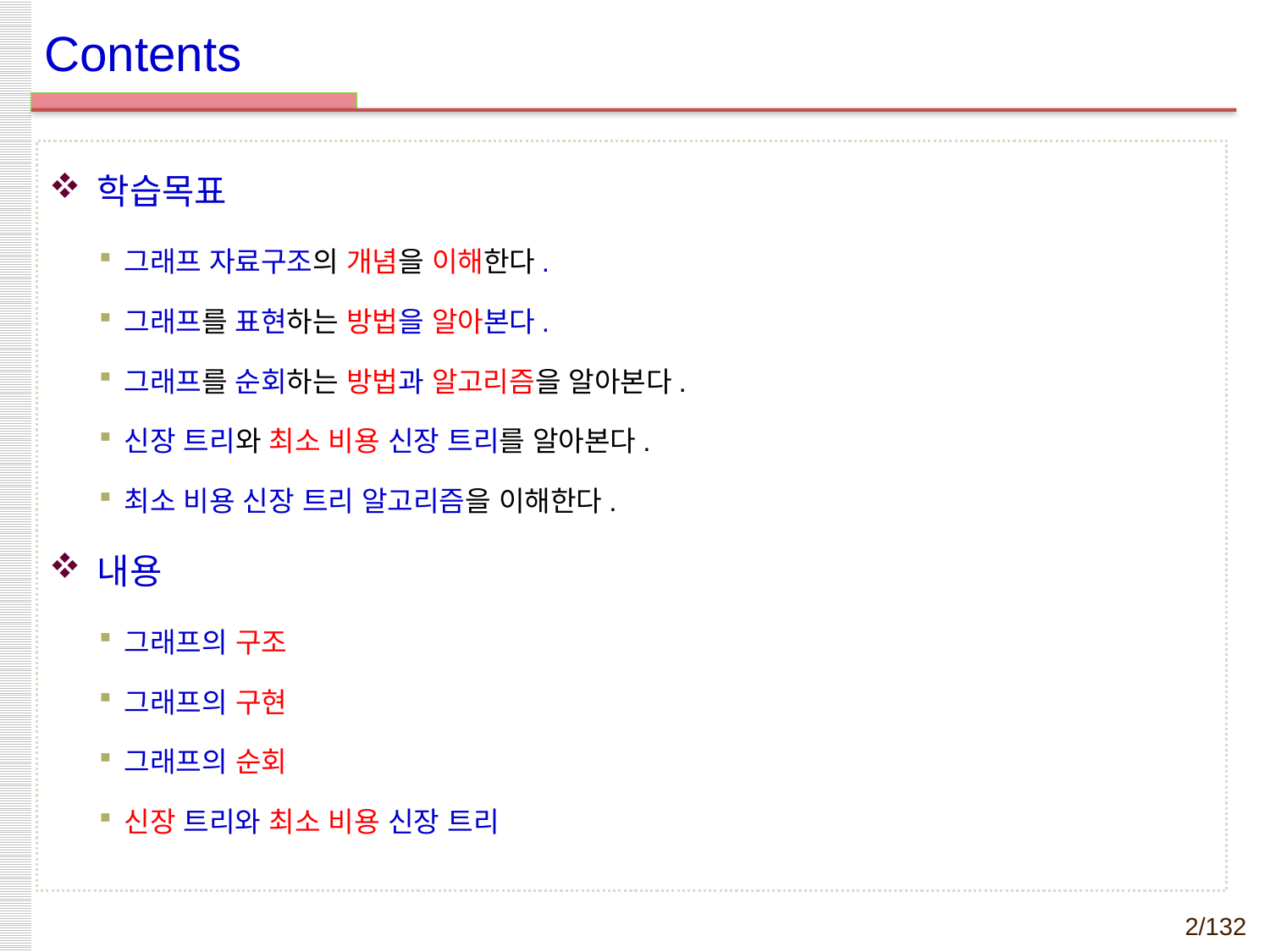

학습목표
그래프 자료구조의 개념을 이해한다.
그래프를 표현하는 방법을 알아본다.
그래프를 순회하는 방법과 알고리즘을 알아본다.
신장 트리와 최소 비용 신장 트리를 알아본다.
최소 비용 신장 트리 알고리즘을 이해한다.
내용
그래프의 구조
그래프의 구현
그래프의 순회
신장 트리와 최소 비용 신장 트리